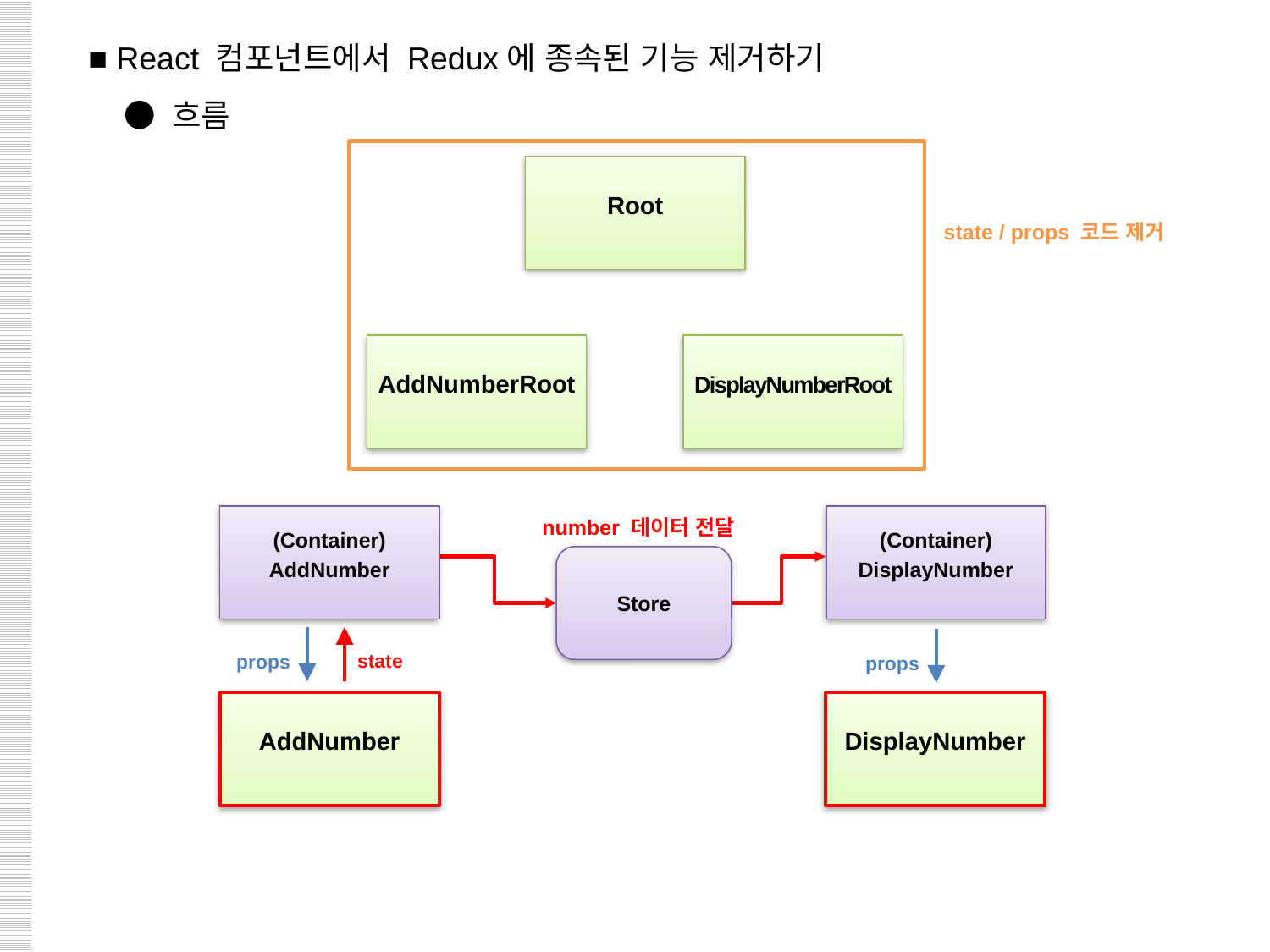

■ React 컴포넌트에서 Redux에 종속된 기능 제거하기
    ● 흐름

Root
state / props 코드 제거
AddNumberRoot
DisplayNumberRoot
(Container)
AddNumber
(Container)
DisplayNumber
number 데이터 전달
Store
state
props
props
AddNumber
DisplayNumber